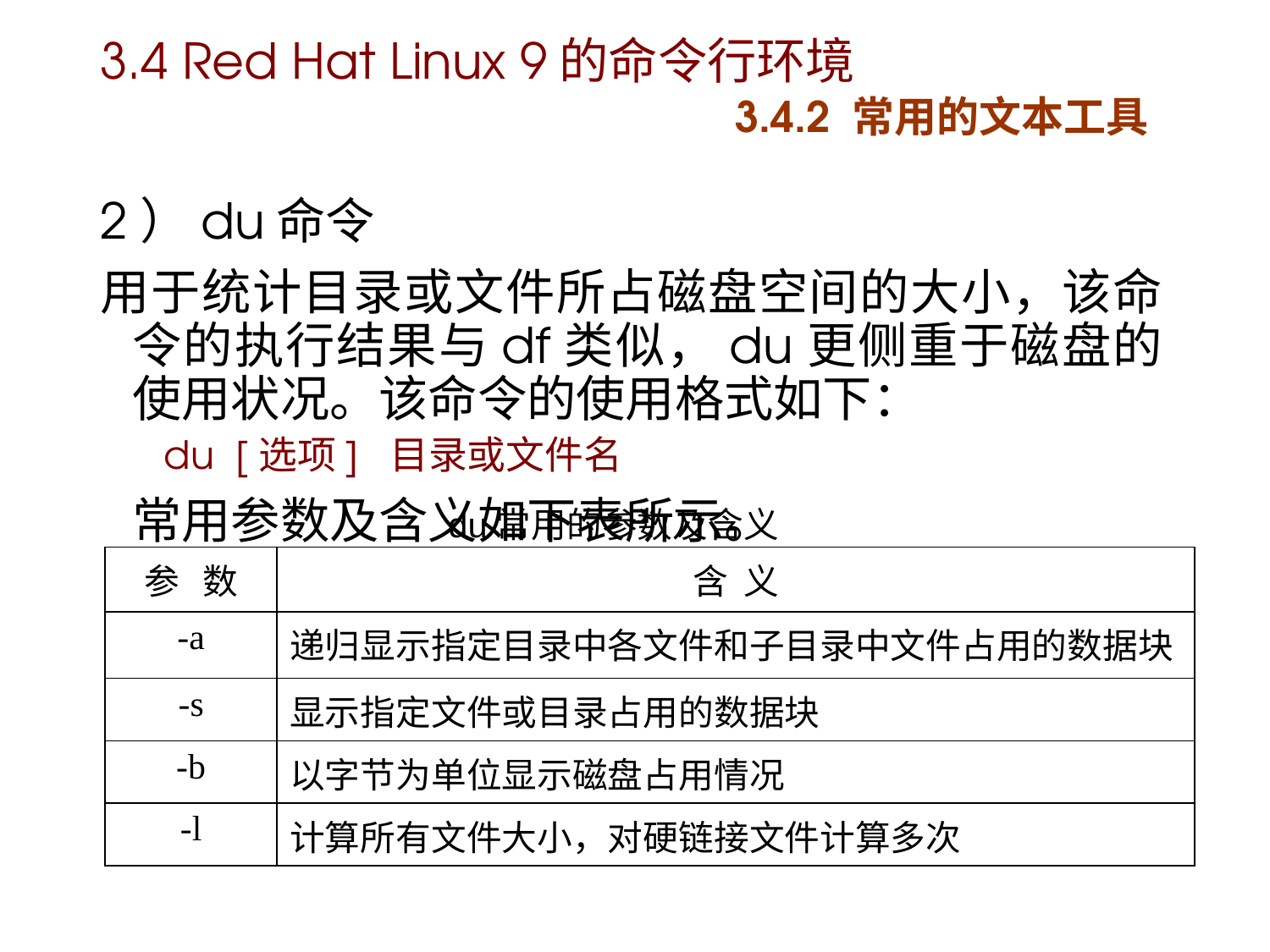

# 3.4 Red Hat Linux 9的命令行环境 3.4.2 常用的文本工具
2）du命令
用于统计目录或文件所占磁盘空间的大小，该命令的执行结果与df类似，du更侧重于磁盘的使用状况。该命令的使用格式如下：
du  [选项]  目录或文件名
	常用参数及含义如下表所示。
du常用的参数及含义
| 参 数 | 含 义 |
| --- | --- |
| -a | 递归显示指定目录中各文件和子目录中文件占用的数据块 |
| -s | 显示指定文件或目录占用的数据块 |
| -b | 以字节为单位显示磁盘占用情况 |
| -l | 计算所有文件大小，对硬链接文件计算多次 |